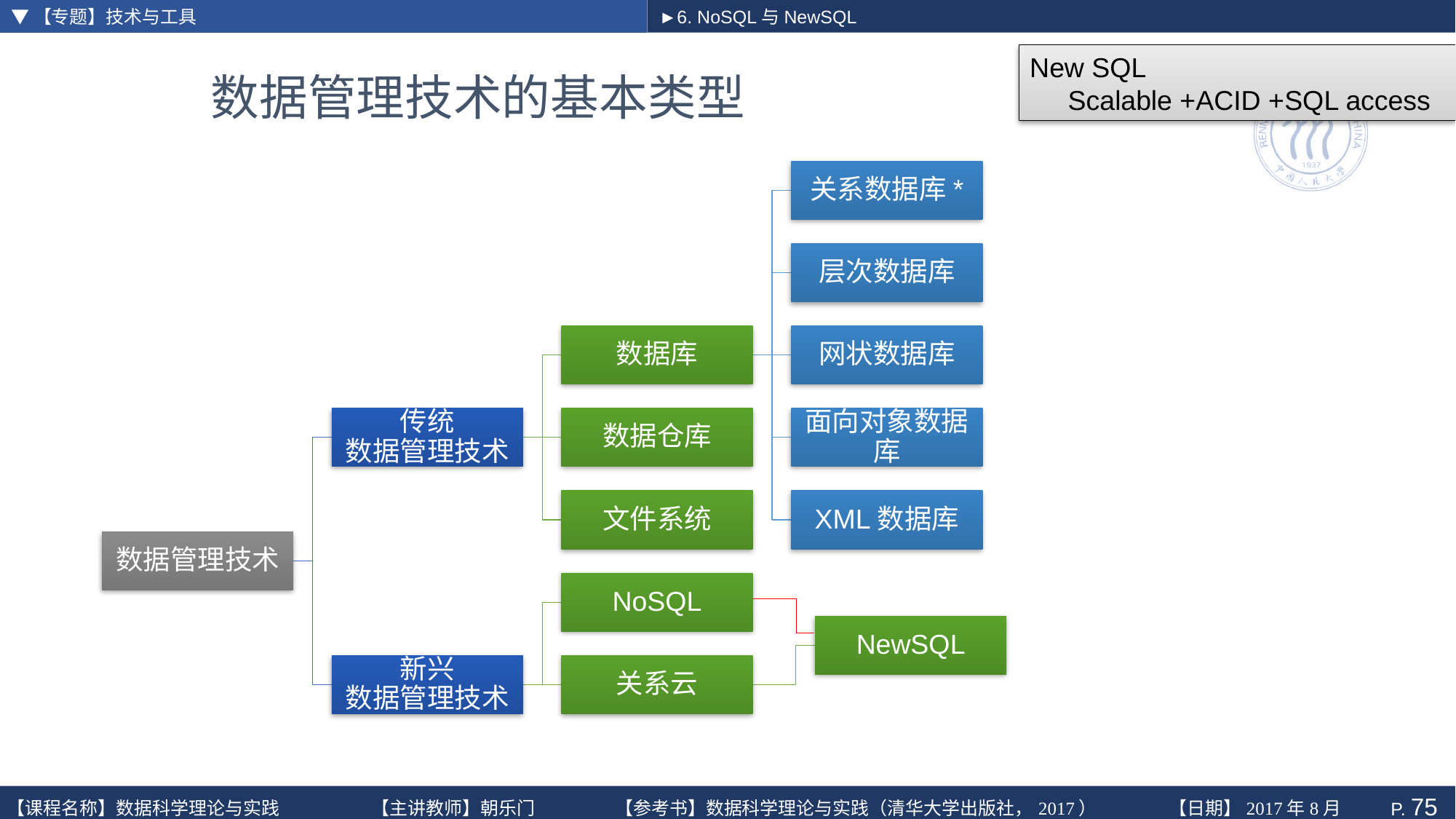

▼【专题】技术与工具
►6. NoSQL与NewSQL
New SQL
     Scalable +ACID +SQL access
# 数据管理技术的基本类型
数据管理技术
传统
数据管理技术
数据库
关系数据库*
层次数据库
网状数据库
面向对象数据库
XML数据库
数据仓库
文件系统
新兴
数据管理技术
NoSQL
关系云
NewSQL